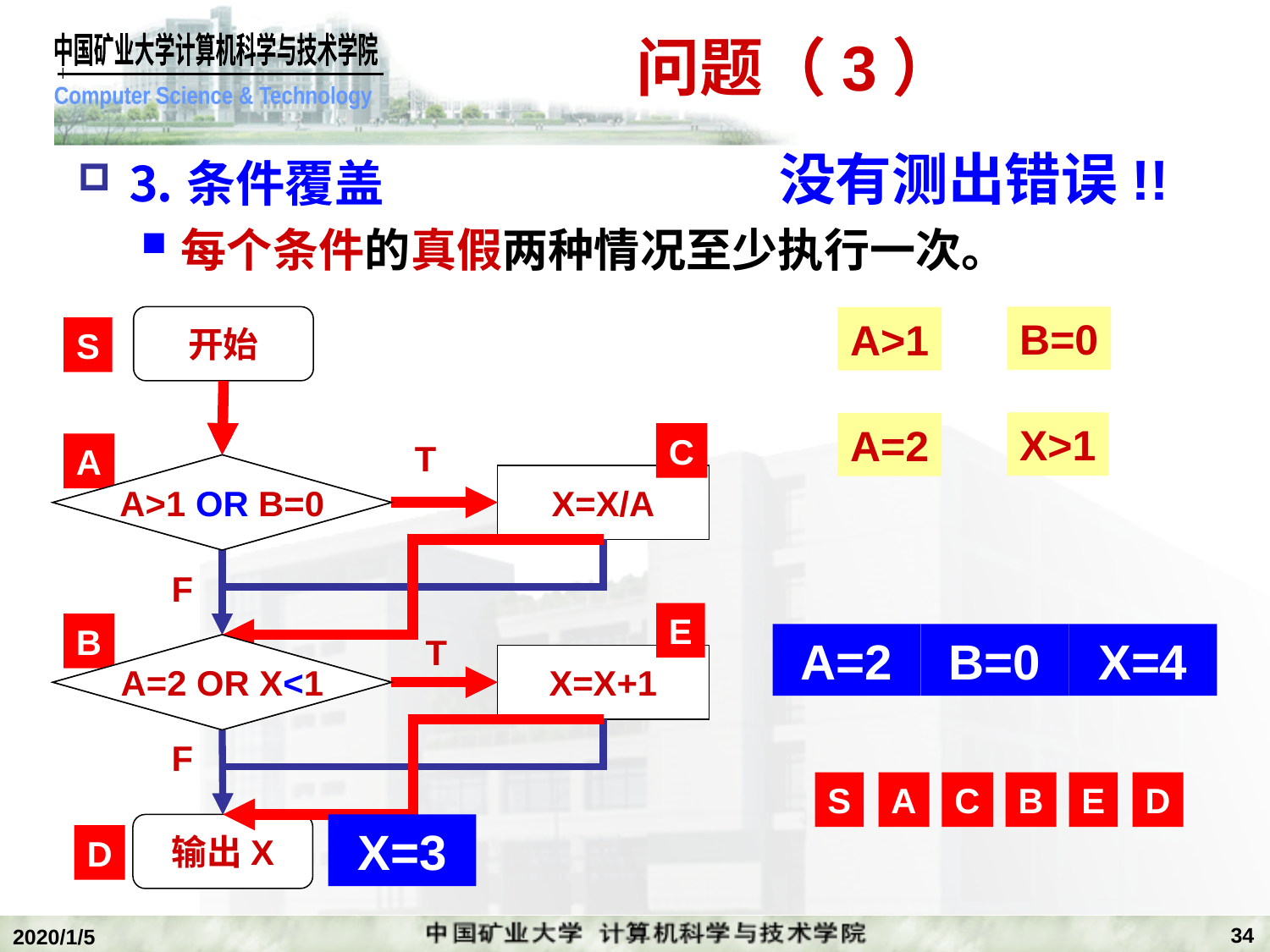

# 问题（3）
没有测出错误!!
⒊条件覆盖
每个条件的真假两种情况至少执行一次。

开始
S
C
T
A
A>1 AND B=0
X=X/A
F
E
B
T
A=2 OR X>1
X=X+1
F
输出X
D
B=0
A>1
X>1
A=2
A>1 OR B=0
A=2
B=0
X=4
A=2 OR X<1
S
A
C
B
E
D
X=3
34
2020/1/5